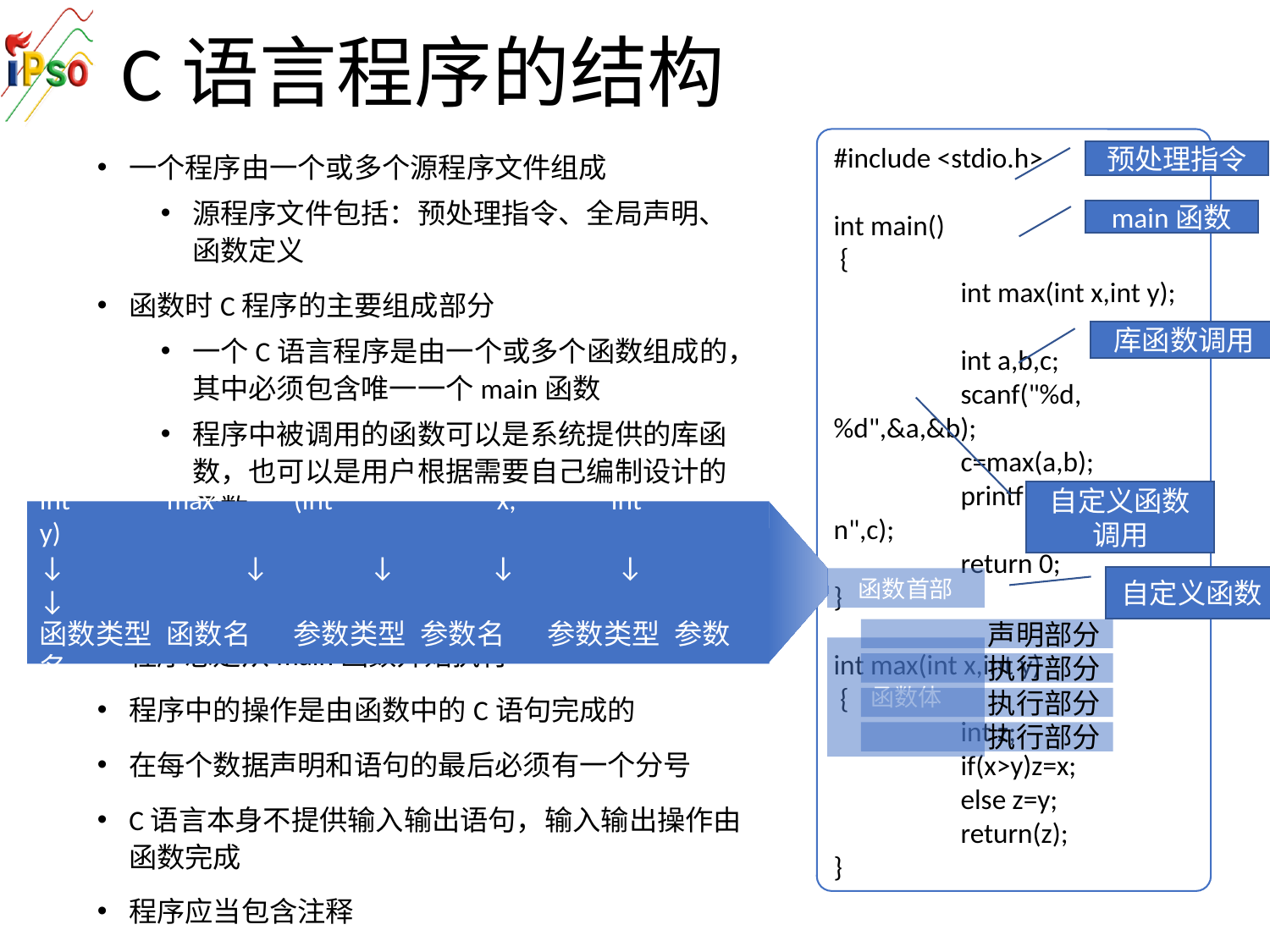

# C语言程序的结构
#include <stdio.h>

int main()
 {
	int max(int x,int y);
	int a,b,c;
	scanf("%d,%d",&a,&b);
	c=max(a,b);
 	printf("max=%d\n",c);
	return 0;
}

int max(int x,int y)
 {
	int z;
	if(x>y)z=x;
	else z=y;
 	return(z);
}
一个程序由一个或多个源程序文件组成
源程序文件包括：预处理指令、全局声明、函数定义
函数时C程序的主要组成部分
一个C语言程序是由一个或多个函数组成的，其中必须包含唯一一个main函数
程序中被调用的函数可以是系统提供的库函数，也可以是用户根据需要自己编制设计的函数
一个函数包括两个部分：函数首部和函数体，函数体一般包括声明部分和执行部分
程序总是从main函数开始执行
程序中的操作是由函数中的C语句完成的
在每个数据声明和语句的最后必须有一个分号
C语言本身不提供输入输出语句，输入输出操作由函数完成
程序应当包含注释
预处理指令
main函数
自定义函数
库函数调用
自定义函数调用
int      	max   	(int	            x,               int	           y)
↓	            ↓	            ↓	           ↓	           ↓	          ↓
函数类型	函数名	参数类型	参数名	参数类型	参数名

函数首部
函数体
声明部分
执行部分
执行部分
执行部分